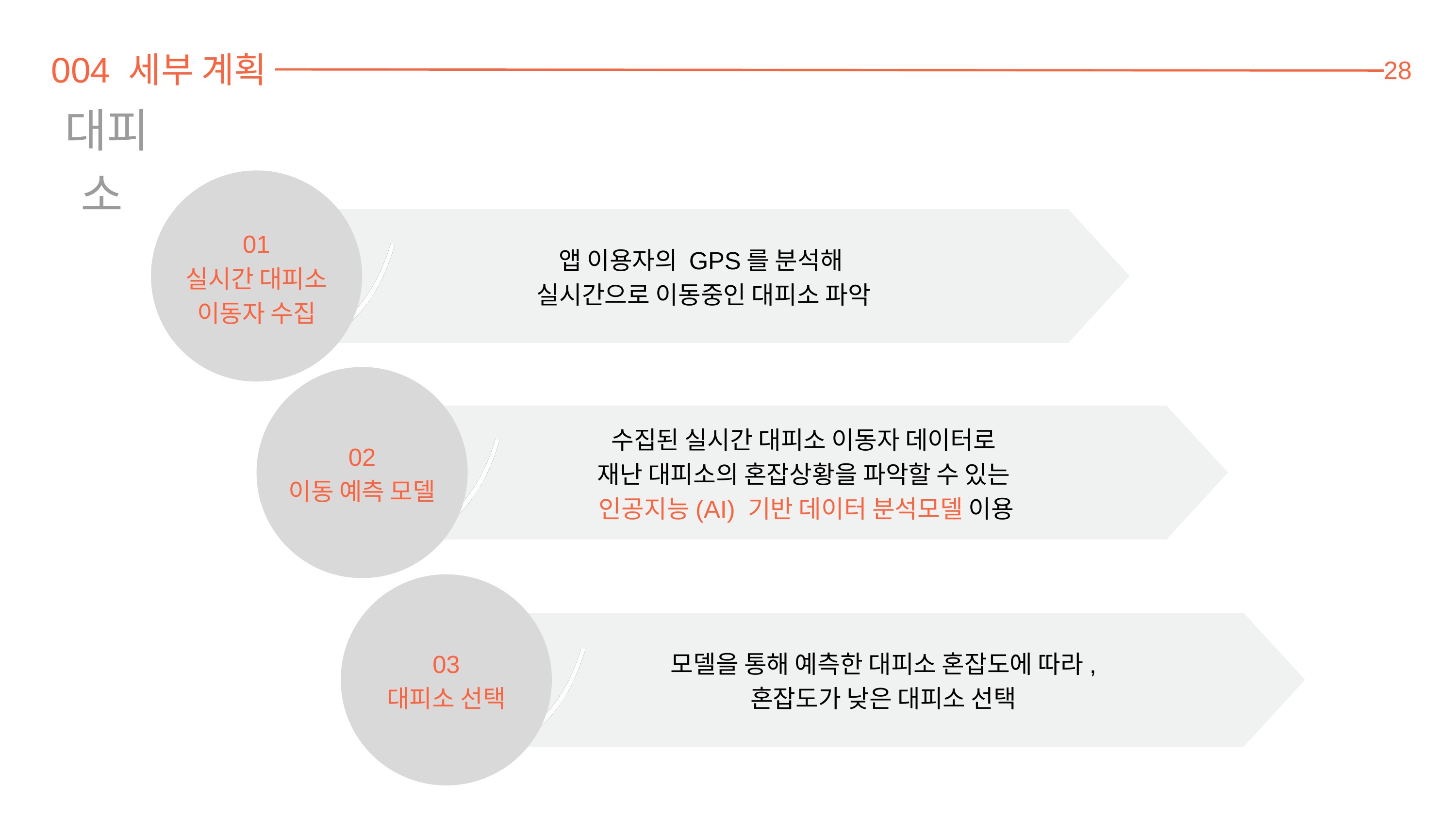

004 세부 계획
28

대피소

01
실시간 대피소
이동자 수집

앱 이용자의 GPS를 분석해
실시간으로 이동중인 대피소 파악

수집된 실시간 대피소 이동자 데이터로
재난 대피소의 혼잡상황을 파악할 수 있는
인공지능(AI) 기반 데이터 분석모델 이용

02
이동 예측 모델

03
대피소 선택
모델을 통해 예측한 대피소 혼잡도에 따라,
혼잡도가 낮은 대피소 선택